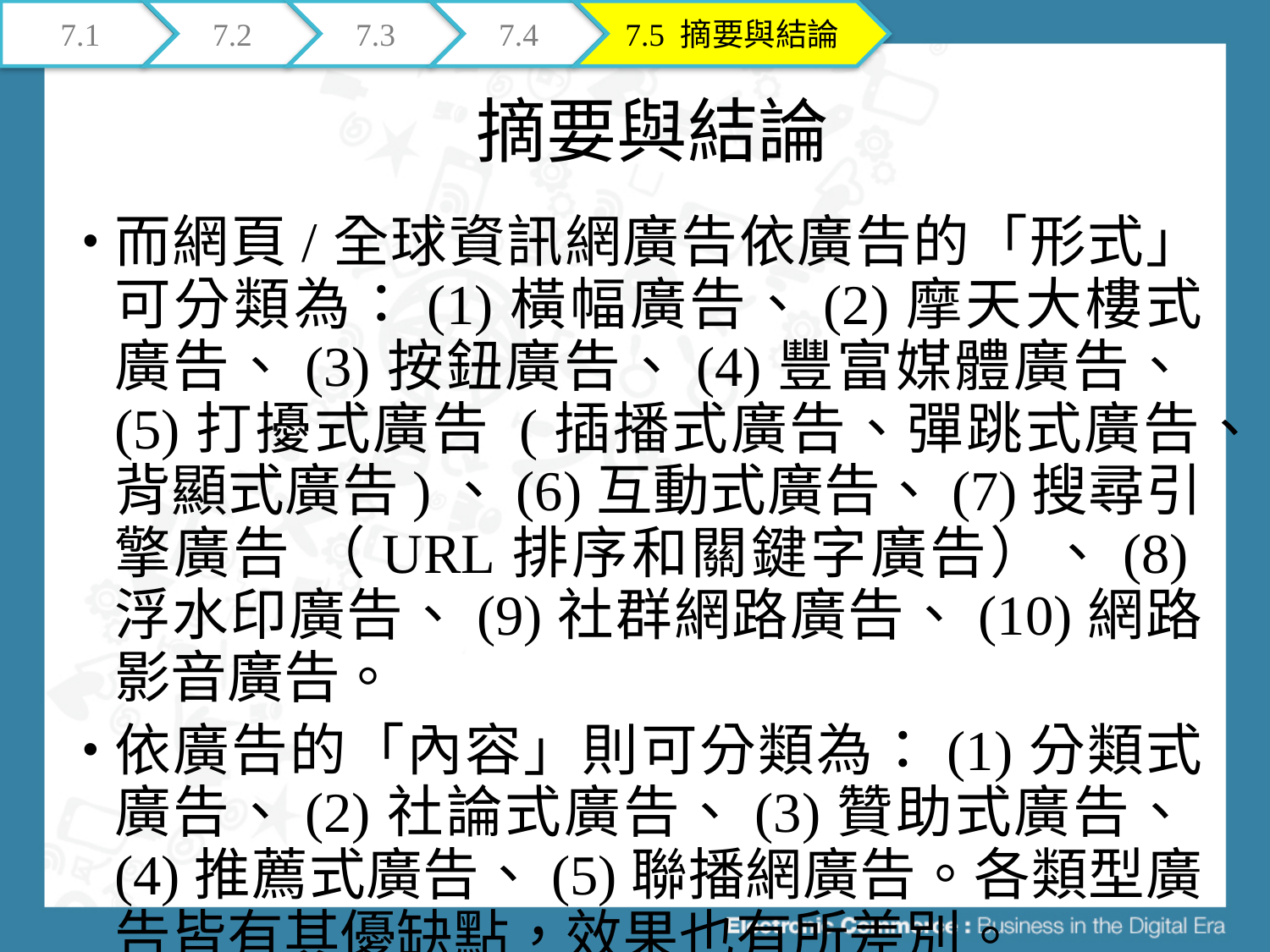

7.1
7.2
7.3
7.4
7.5 摘要與結論
# 摘要與結論
而網頁/全球資訊網廣告依廣告的「形式」可分類為：(1)橫幅廣告、(2)摩天大樓式廣告、(3)按鈕廣告、(4)豐富媒體廣告、(5)打擾式廣告 (插播式廣告、彈跳式廣告、背顯式廣告)、(6)互動式廣告、(7)搜尋引擎廣告 （URL排序和關鍵字廣告）、(8)浮水印廣告、(9)社群網路廣告、(10)網路影音廣告。
依廣告的「內容」則可分類為：(1)分類式廣告、(2)社論式廣告、(3)贊助式廣告、(4)推薦式廣告、(5)聯播網廣告。各類型廣告皆有其優缺點，效果也有所差別。